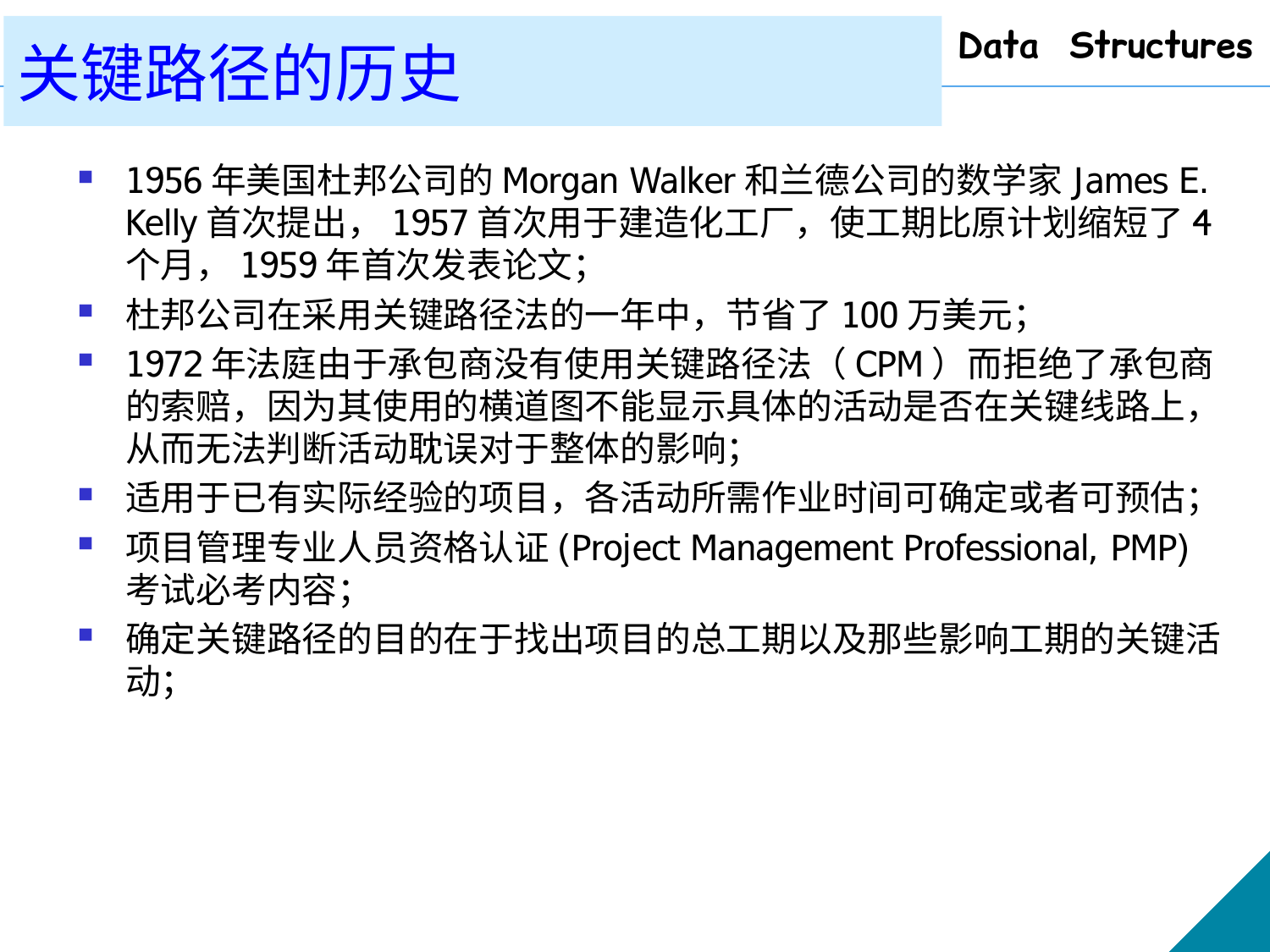

# 关键路径的历史
1956年美国杜邦公司的Morgan Walker和兰德公司的数学家James E. Kelly首次提出，1957首次用于建造化工厂，使工期比原计划缩短了4个月，1959年首次发表论文；
杜邦公司在采用关键路径法的一年中，节省了100万美元；
1972年法庭由于承包商没有使用关键路径法（CPM）而拒绝了承包商的索赔，因为其使用的横道图不能显示具体的活动是否在关键线路上，从而无法判断活动耽误对于整体的影响；
适用于已有实际经验的项目，各活动所需作业时间可确定或者可预估；
项目管理专业人员资格认证(Project Management Professional, PMP)考试必考内容；
确定关键路径的目的在于找出项目的总工期以及那些影响工期的关键活动；